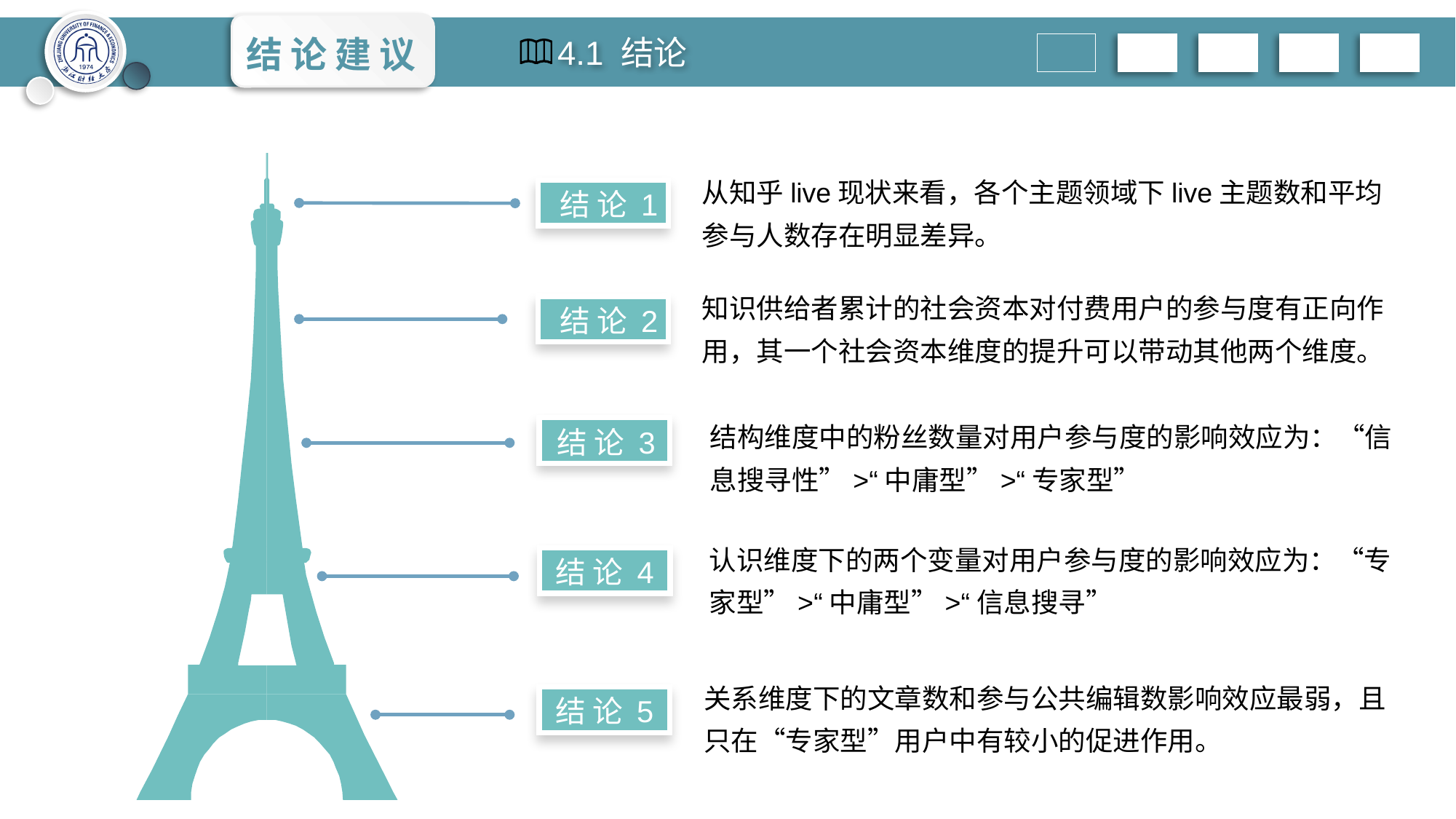

结 论 建 议

4.1 结论

从知乎live现状来看，各个主题领域下live主题数和平均参与人数存在明显差异。

结 论 1
知识供给者累计的社会资本对付费用户的参与度有正向作用，其一个社会资本维度的提升可以带动其他两个维度。

结 论 2
结构维度中的粉丝数量对用户参与度的影响效应为：“信息搜寻性”>“中庸型”>“专家型”

结 论 3
认识维度下的两个变量对用户参与度的影响效应为：“专家型”>“中庸型”>“信息搜寻”

结 论 4
关系维度下的文章数和参与公共编辑数影响效应最弱，且只在“专家型”用户中有较小的促进作用。

结 论 5